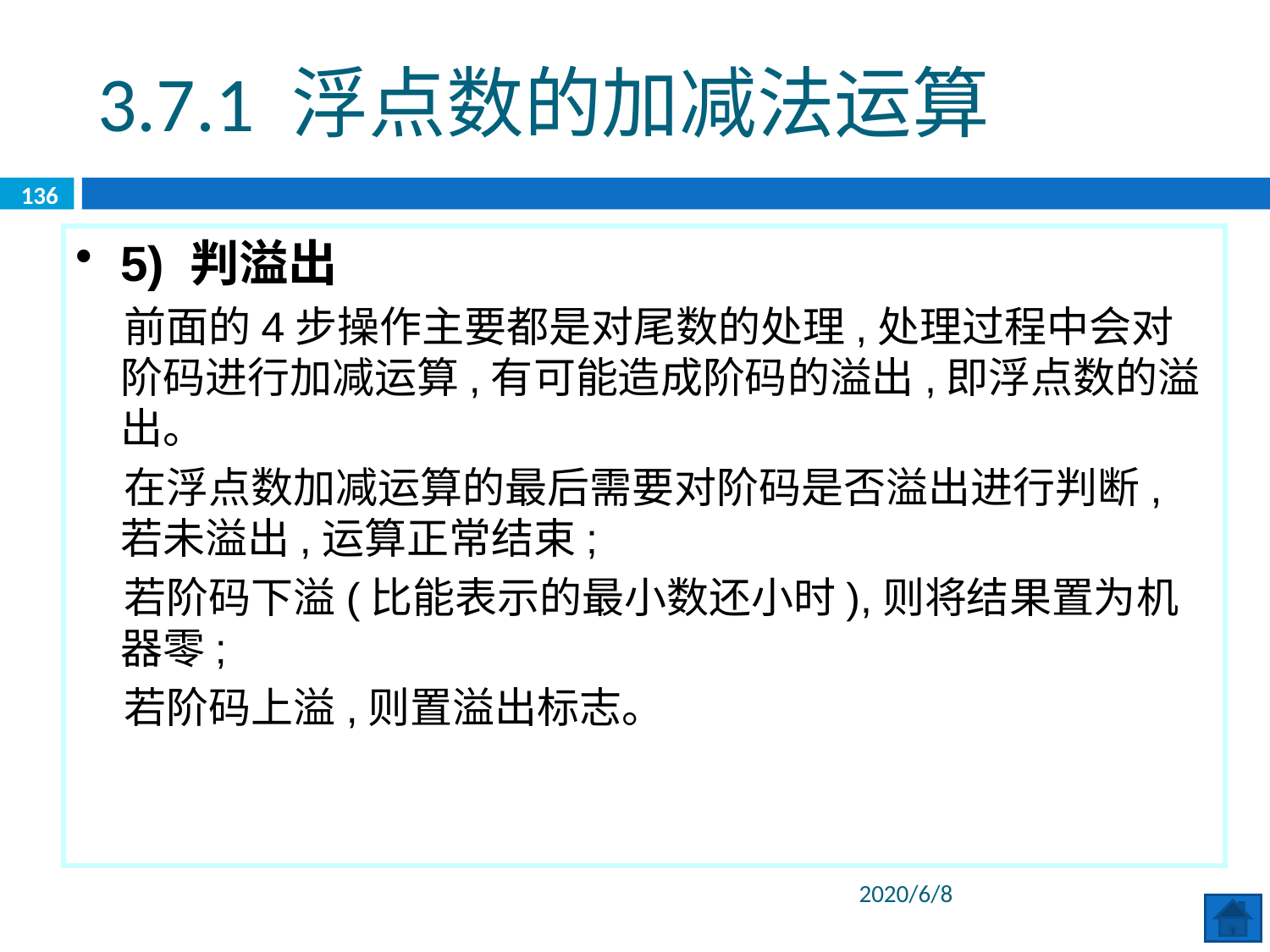

3.7.1 浮点数的加减法运算
136
5) 判溢出
    前面的4步操作主要都是对尾数的处理,处理过程中会对阶码进行加减运算,有可能造成阶码的溢出,即浮点数的溢出。
    在浮点数加减运算的最后需要对阶码是否溢出进行判断,若未溢出,运算正常结束;
    若阶码下溢(比能表示的最小数还小时),则将结果置为机器零;
    若阶码上溢,则置溢出标志。
2020/6/8